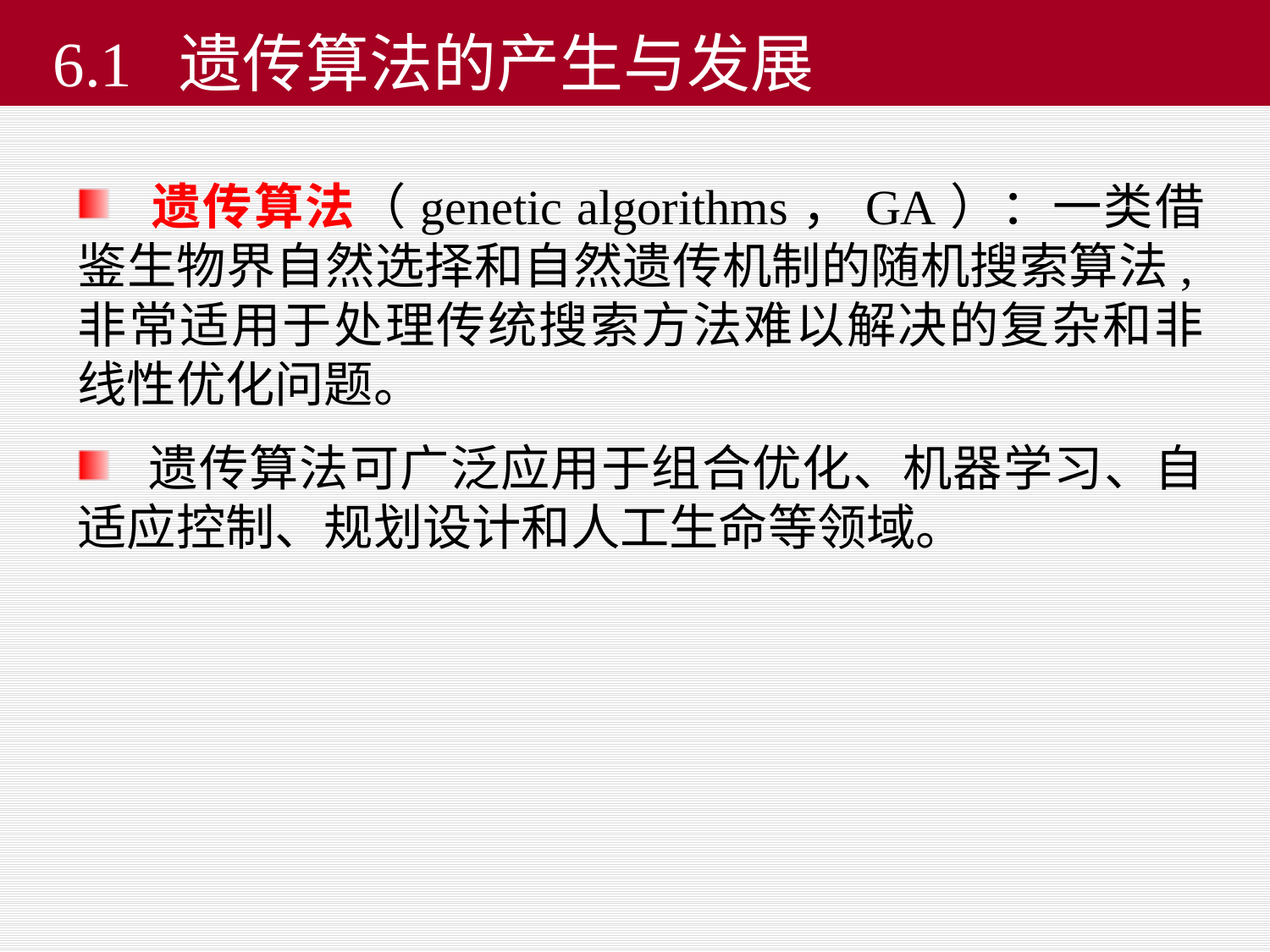

# 6.1  遗传算法的产生与发展
  遗传算法（genetic algorithms，GA）：一类借鉴生物界自然选择和自然遗传机制的随机搜索算法,非常适用于处理传统搜索方法难以解决的复杂和非线性优化问题。
  遗传算法可广泛应用于组合优化、机器学习、自适应控制、规划设计和人工生命等领域。

5